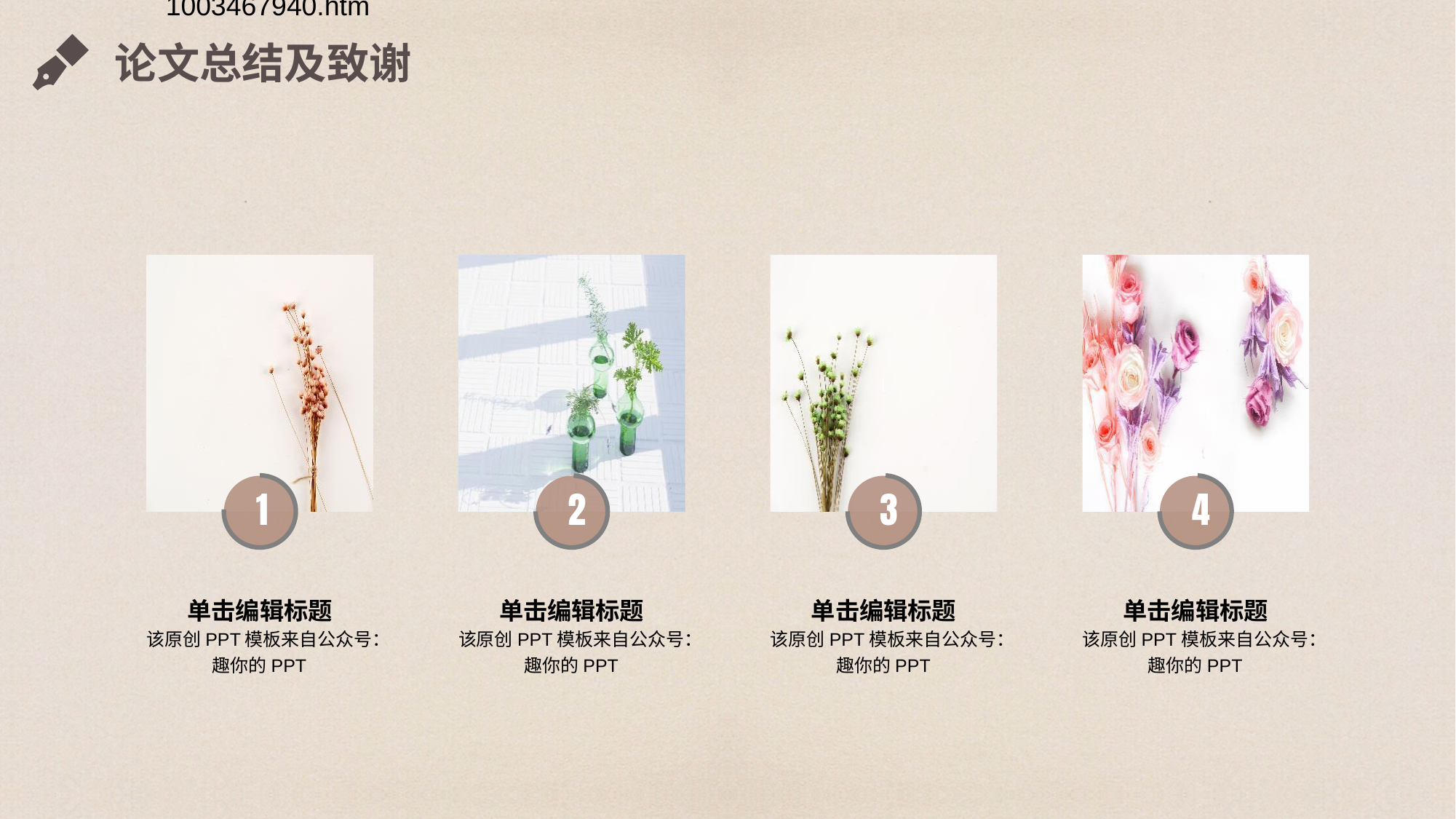

论文总结及致谢

[

1
2
3
4
单击编辑标题
单击编辑标题
单击编辑标题
单击编辑标题
该原创PPT模板来自公众号：趣你的PPT
该原创PPT模板来自公众号：趣你的PPT
该原创PPT模板来自公众号：趣你的PPT
该原创PPT模板来自公众号：趣你的PPT